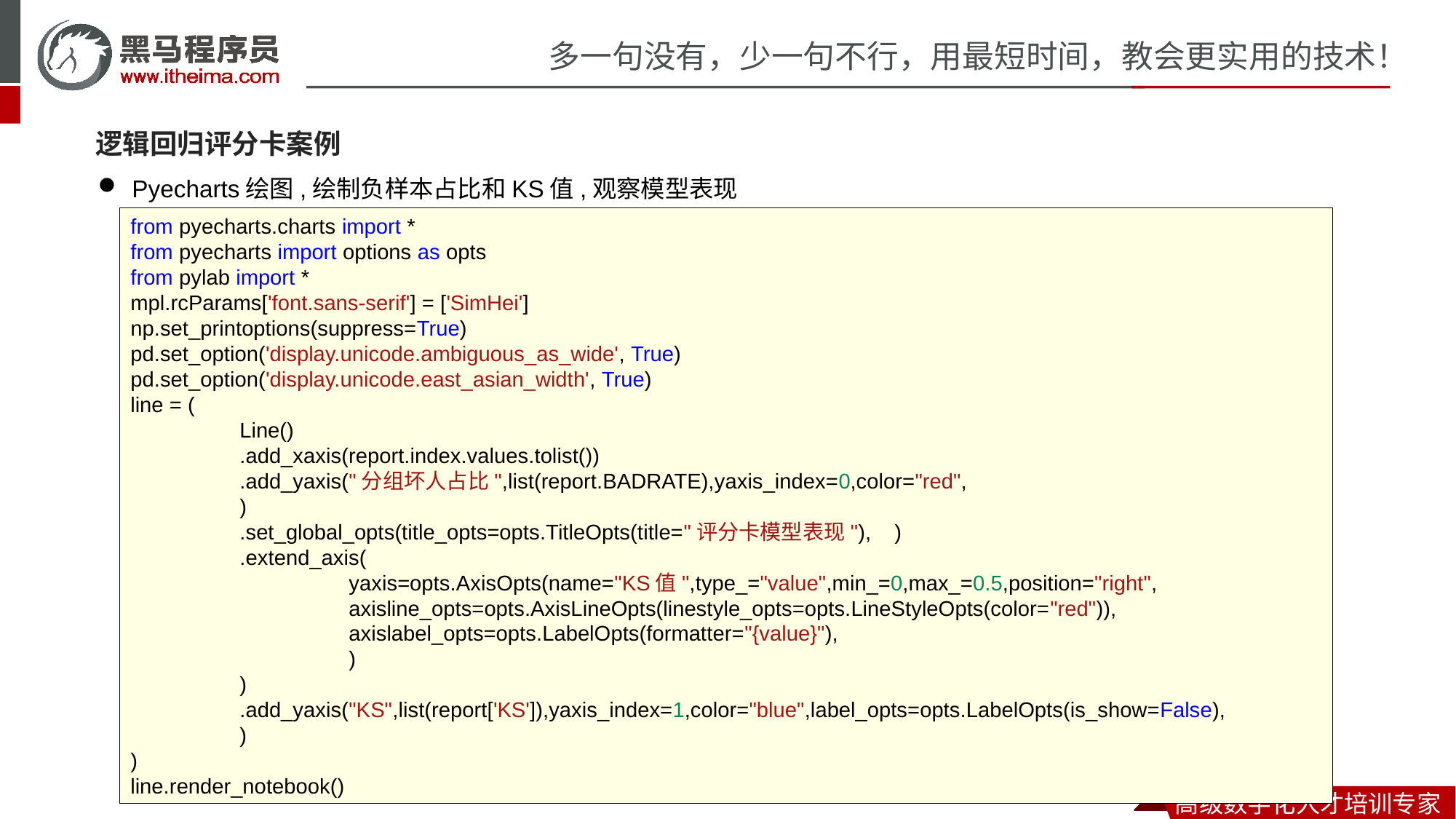

逻辑回归评分卡案例
Pyecharts绘图,绘制负样本占比和KS值,观察模型表现
from pyecharts.charts import *
from pyecharts import options as opts
from pylab import *
mpl.rcParams['font.sans-serif'] = ['SimHei']
np.set_printoptions(suppress=True)
pd.set_option('display.unicode.ambiguous_as_wide', True)
pd.set_option('display.unicode.east_asian_width', True)
line = (
	Line()
	.add_xaxis(report.index.values.tolist())
	.add_yaxis("分组坏人占比",list(report.BADRATE),yaxis_index=0,color="red",
	)
	.set_global_opts(title_opts=opts.TitleOpts(title="评分卡模型表现"),	)
	.extend_axis(
		yaxis=opts.AxisOpts(name="KS值",type_="value",min_=0,max_=0.5,position="right",
		axisline_opts=opts.AxisLineOpts(linestyle_opts=opts.LineStyleOpts(color="red")),
		axislabel_opts=opts.LabelOpts(formatter="{value}"),
		)
	)
	.add_yaxis("KS",list(report['KS']),yaxis_index=1,color="blue",label_opts=opts.LabelOpts(is_show=False),
	)
)
line.render_notebook()